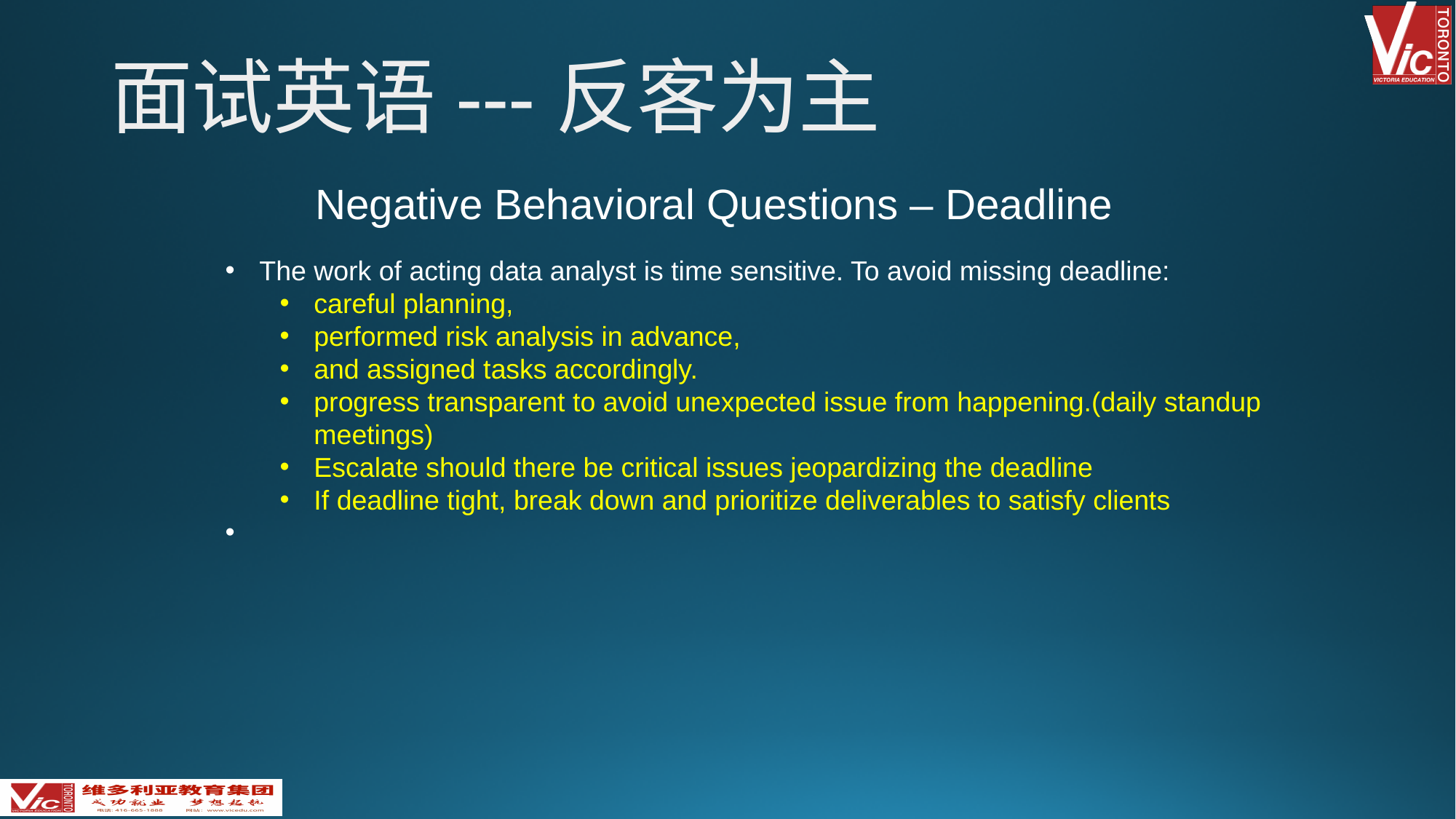

面试英语---反客为主
Negative Behavioral Questions – Deadline
The work of acting data analyst is time sensitive. To avoid missing deadline:
careful planning,
performed risk analysis in advance,
and assigned tasks accordingly.
progress transparent to avoid unexpected issue from happening.(daily standup meetings)
Escalate should there be critical issues jeopardizing the deadline
If deadline tight, break down and prioritize deliverables to satisfy clients